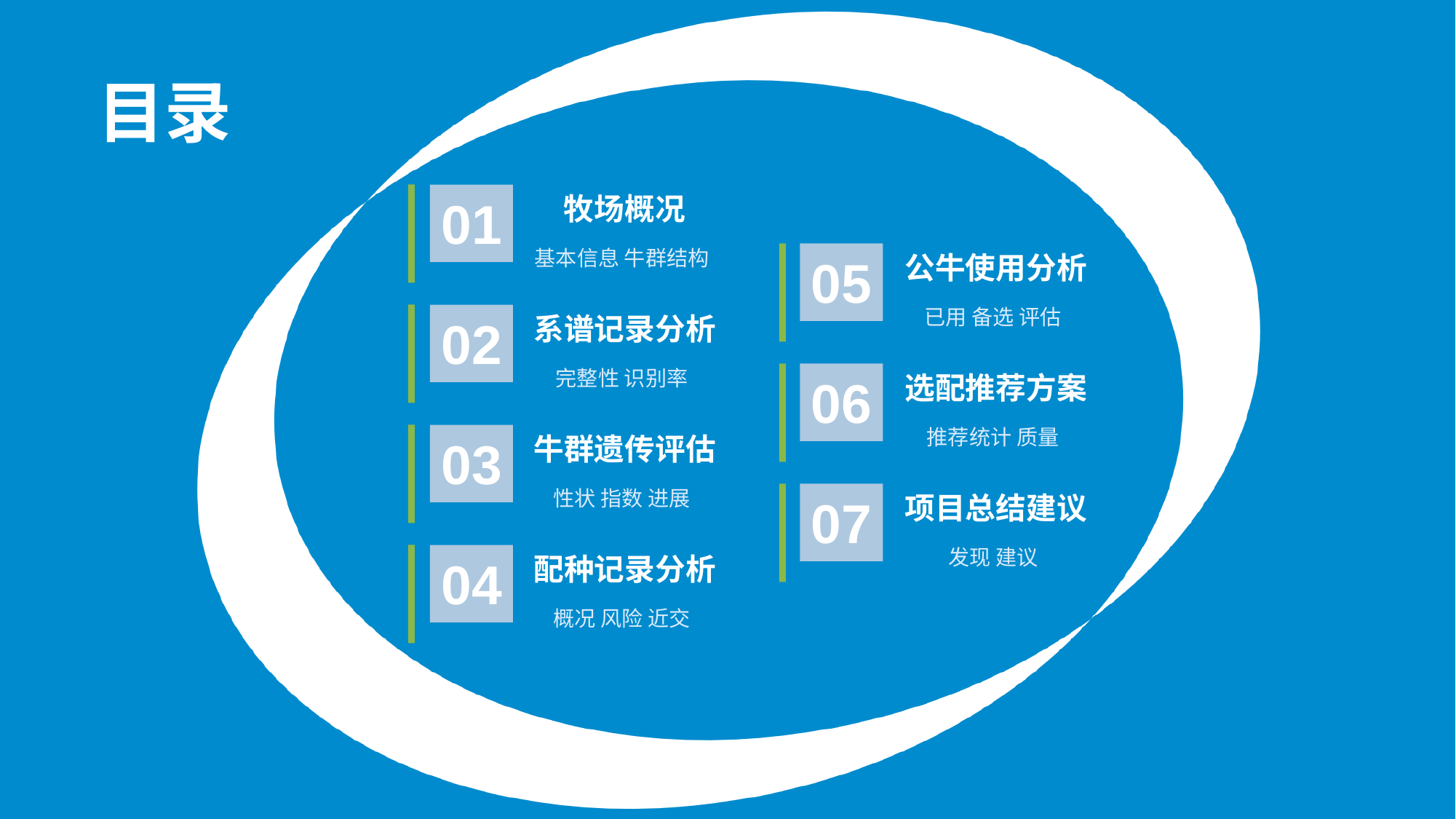

目录

01
牧场概况
基本信息 牛群结构

05
公牛使用分析
已用 备选 评估

02
系谱记录分析
完整性 识别率

06
选配推荐方案
推荐统计 质量

03
牛群遗传评估
性状 指数 进展

07
项目总结建议
发现 建议

04
配种记录分析
概况 风险 近交